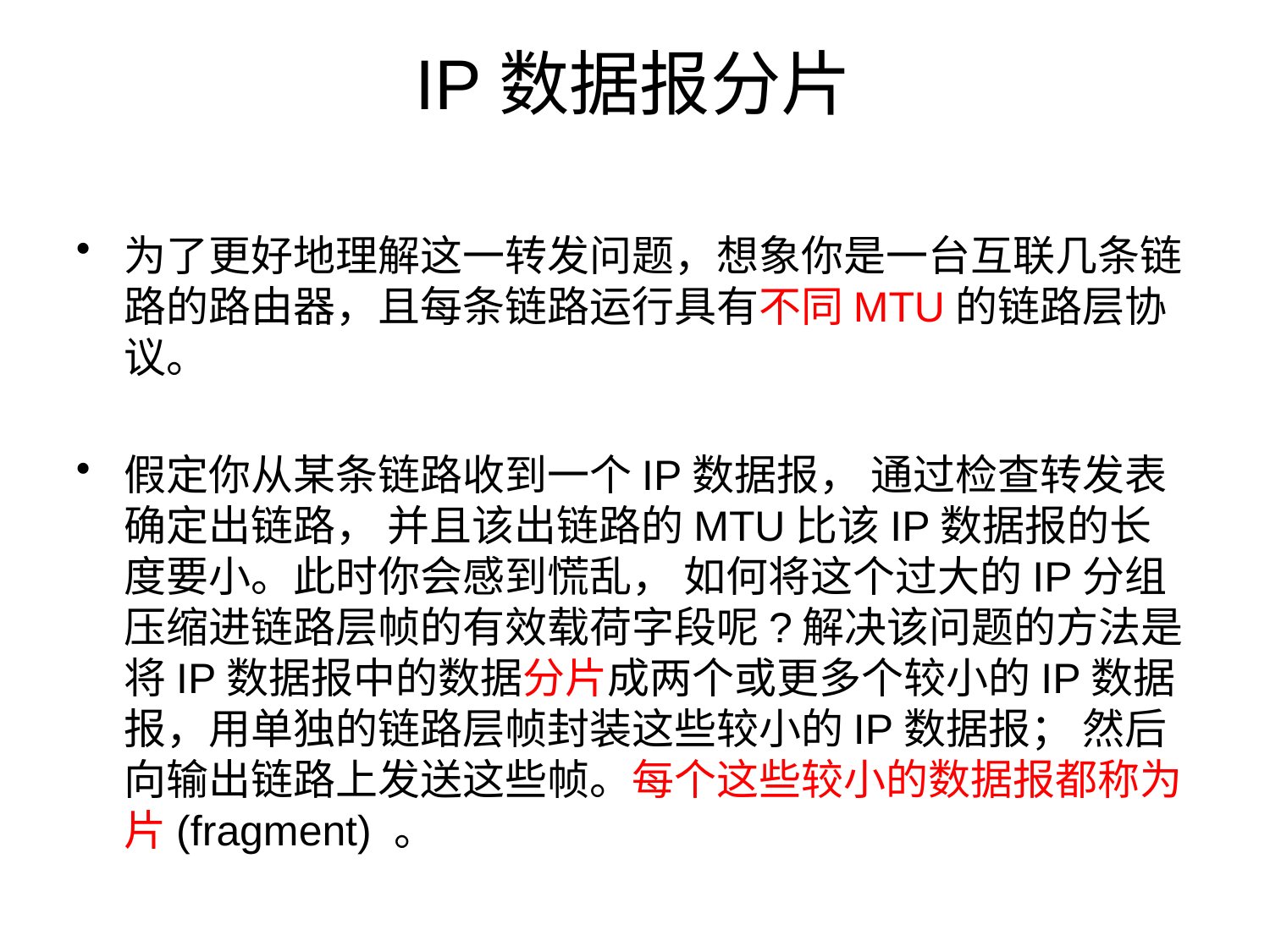

# IP数据报分片
为了更好地理解这一转发问题，想象你是一台互联几条链路的路由器，且每条链路运行具有不同MTU的链路层协议。

假定你从某条链路收到一个IP数据报， 通过检查转发表确定出链路， 并且该出链路的MTU比该IP数据报的长度要小。此时你会感到慌乱， 如何将这个过大的IP分组压缩进链路层帧的有效载荷字段呢?解决该问题的方法是将IP数据报中的数据分片成两个或更多个较小的IP数据报，用单独的链路层帧封装这些较小的IP数据报； 然后向输出链路上发送这些帧。每个这些较小的数据报都称为片(fragment) 。